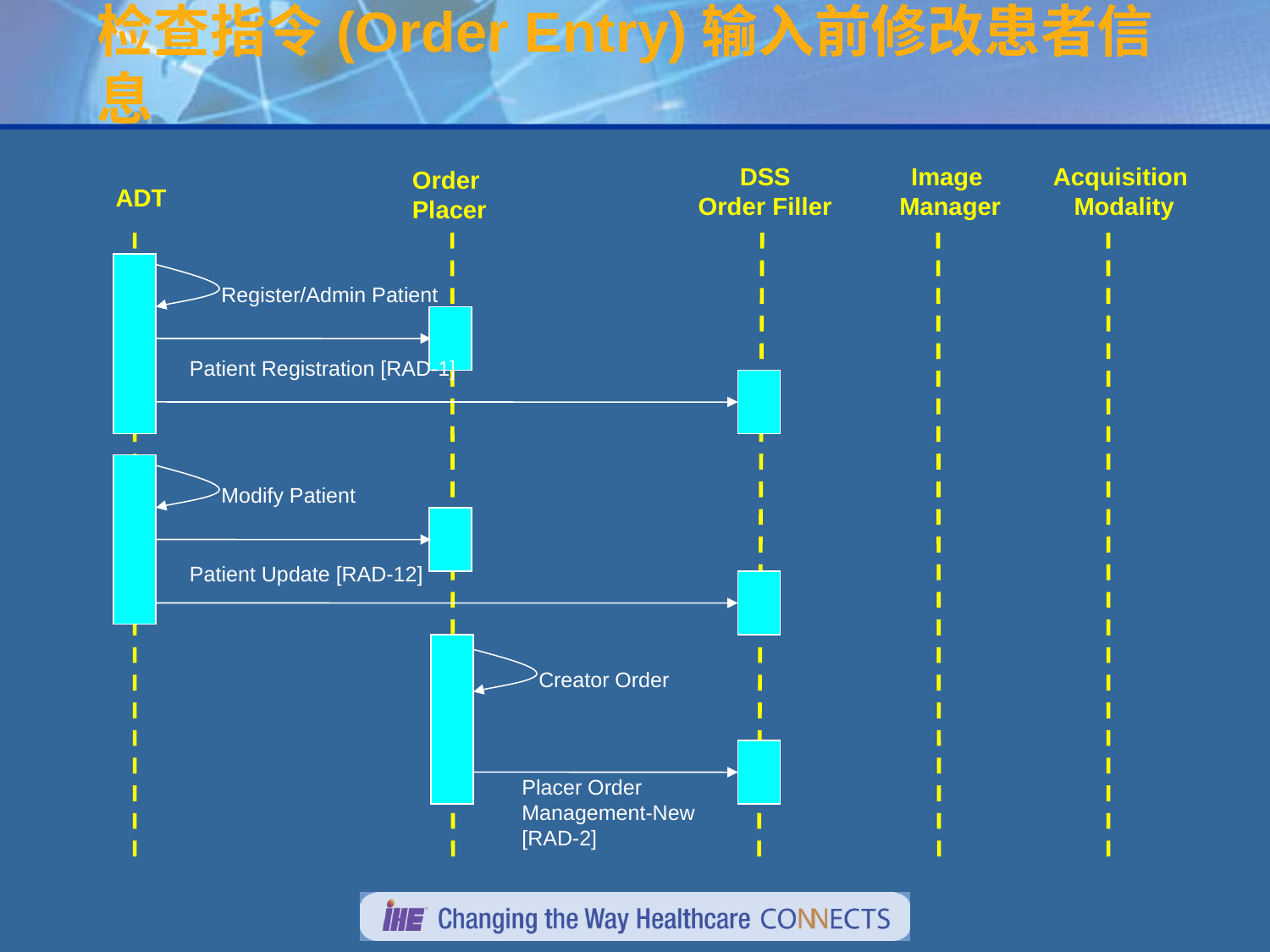

检查指令(Order Entry)输入前修改患者信息
DSS
Order Filler
Image
Manager
Acquisition
Modality
Order
Placer
ADT

Register/Admin Patient

Patient Registration [RAD-1]

Modify Patient

Patient Update [RAD-12]

Creator Order

Placer Order Management-New [RAD-2]